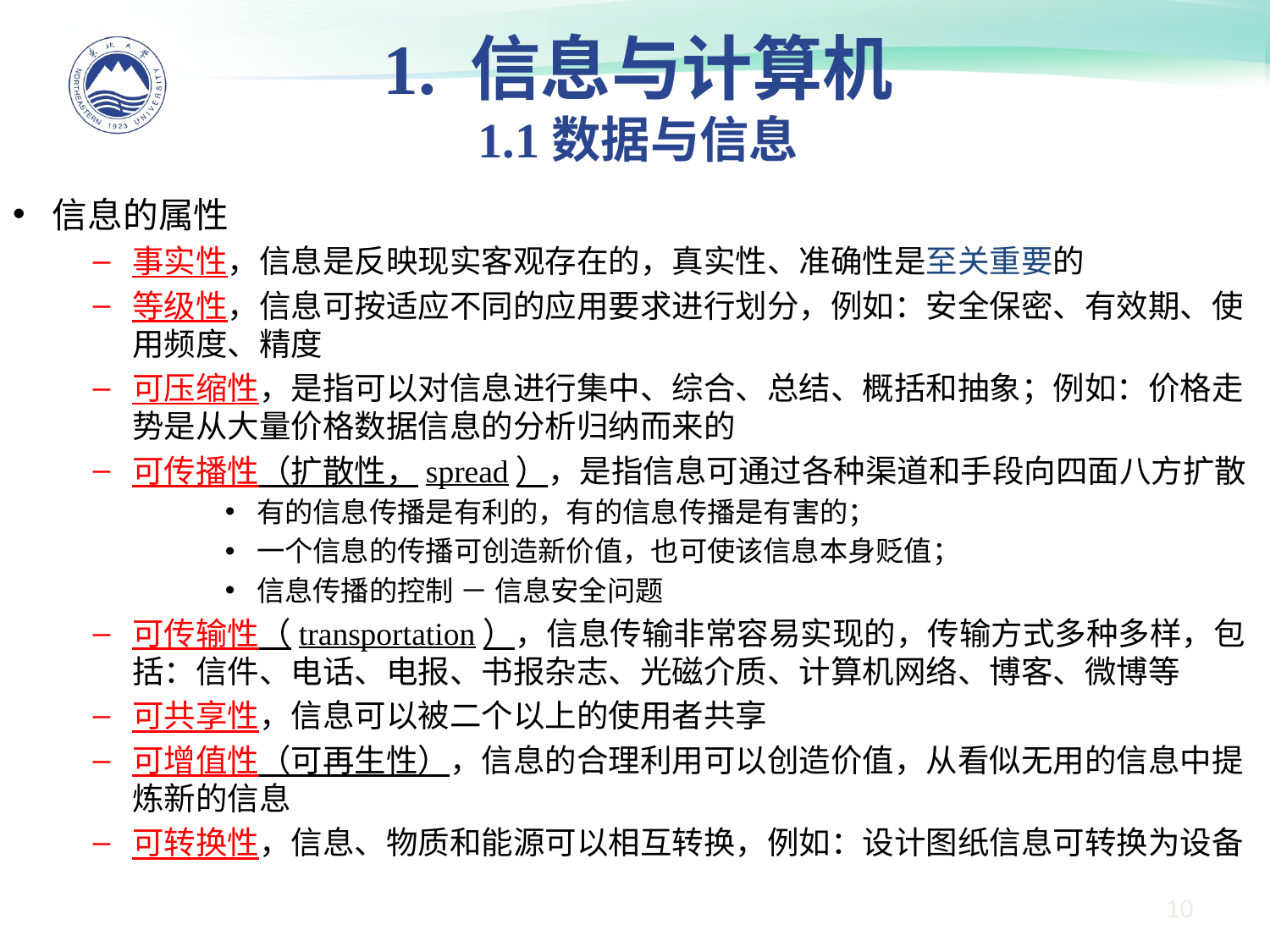

1. 信息与计算机
1.1数据与信息
信息的属性
事实性，信息是反映现实客观存在的，真实性、准确性是至关重要的
等级性，信息可按适应不同的应用要求进行划分，例如：安全保密、有效期、使用频度、精度
可压缩性，是指可以对信息进行集中、综合、总结、概括和抽象；例如：价格走势是从大量价格数据信息的分析归纳而来的
可传播性（扩散性，spread），是指信息可通过各种渠道和手段向四面八方扩散
有的信息传播是有利的，有的信息传播是有害的；
一个信息的传播可创造新价值，也可使该信息本身贬值；
信息传播的控制 － 信息安全问题
可传输性（transportation），信息传输非常容易实现的，传输方式多种多样，包括：信件、电话、电报、书报杂志、光磁介质、计算机网络、博客、微博等
可共享性，信息可以被二个以上的使用者共享
可增值性（可再生性），信息的合理利用可以创造价值，从看似无用的信息中提炼新的信息
可转换性，信息、物质和能源可以相互转换，例如：设计图纸信息可转换为设备
10